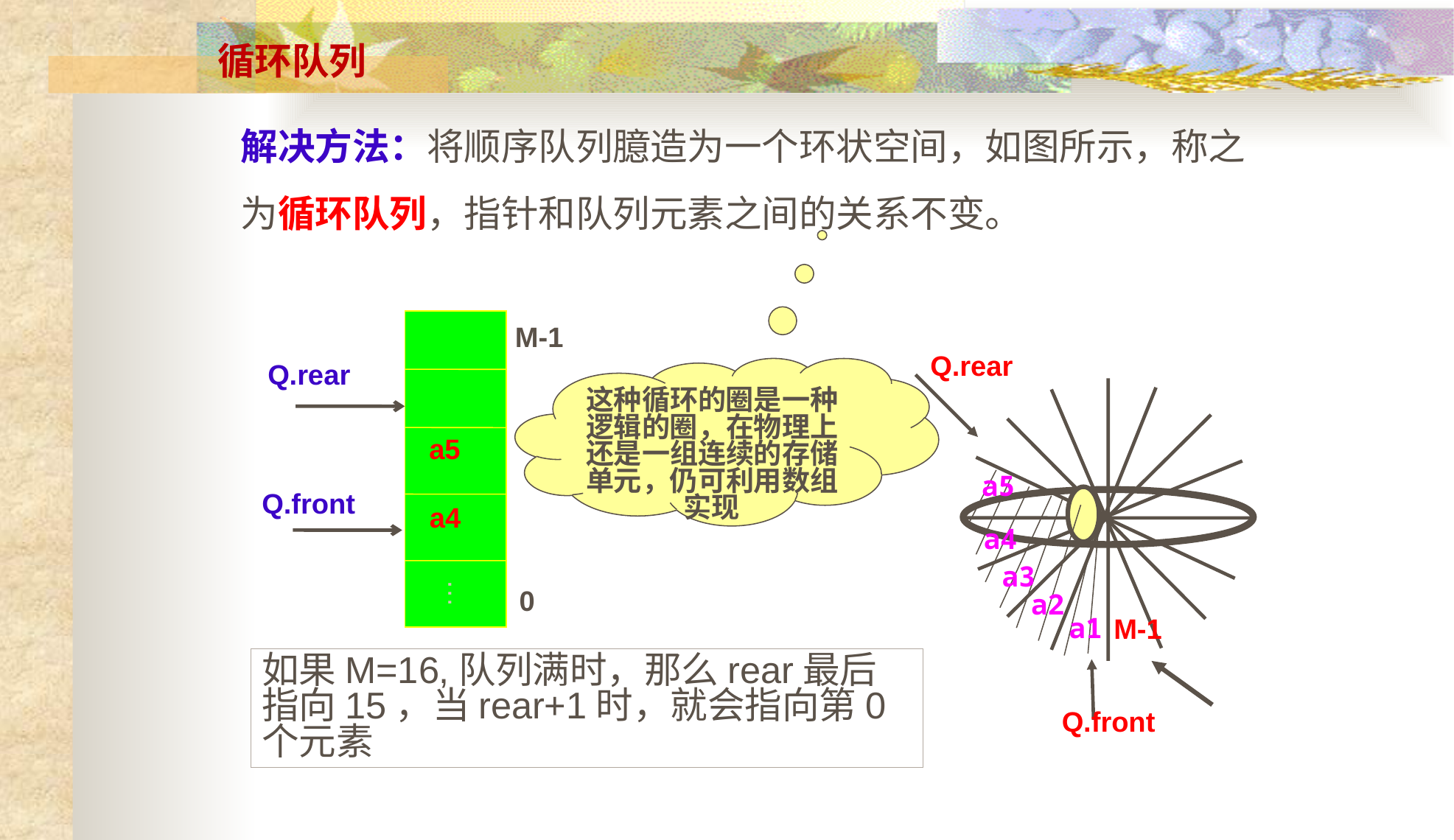

循环队列
解决方法：将顺序队列臆造为一个环状空间，如图所示，称之为循环队列，指针和队列元素之间的关系不变。

M-1
Q.rear

a5
Q.front
a4

…
0
Q.rear

a5
a4
a3
a2
a1
M-1

Q.front
这种循环的圈是一种逻辑的圈，在物理上还是一组连续的存储单元，仍可利用数组实现
如果M=16,队列满时，那么rear最后指向15，当rear+1时，就会指向第0个元素